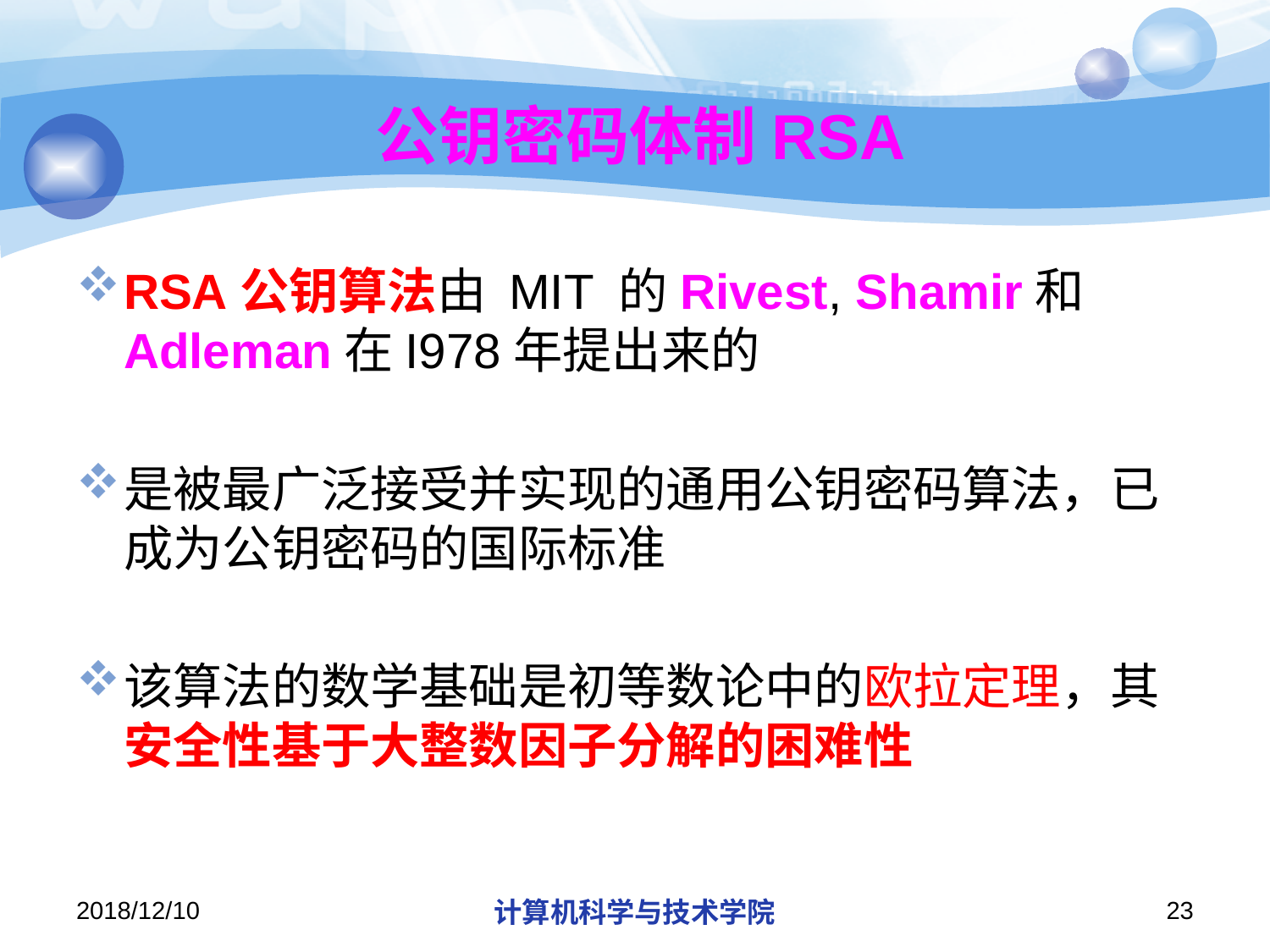

# 公钥密码体制RSA
RSA公钥算法由 MIT 的Rivest, Shamir和Adleman在I978年提出来的

是被最广泛接受并实现的通用公钥密码算法，已成为公钥密码的国际标准

该算法的数学基础是初等数论中的欧拉定理，其安全性基于大整数因子分解的困难性
2018/12/10
计算机科学与技术学院
23